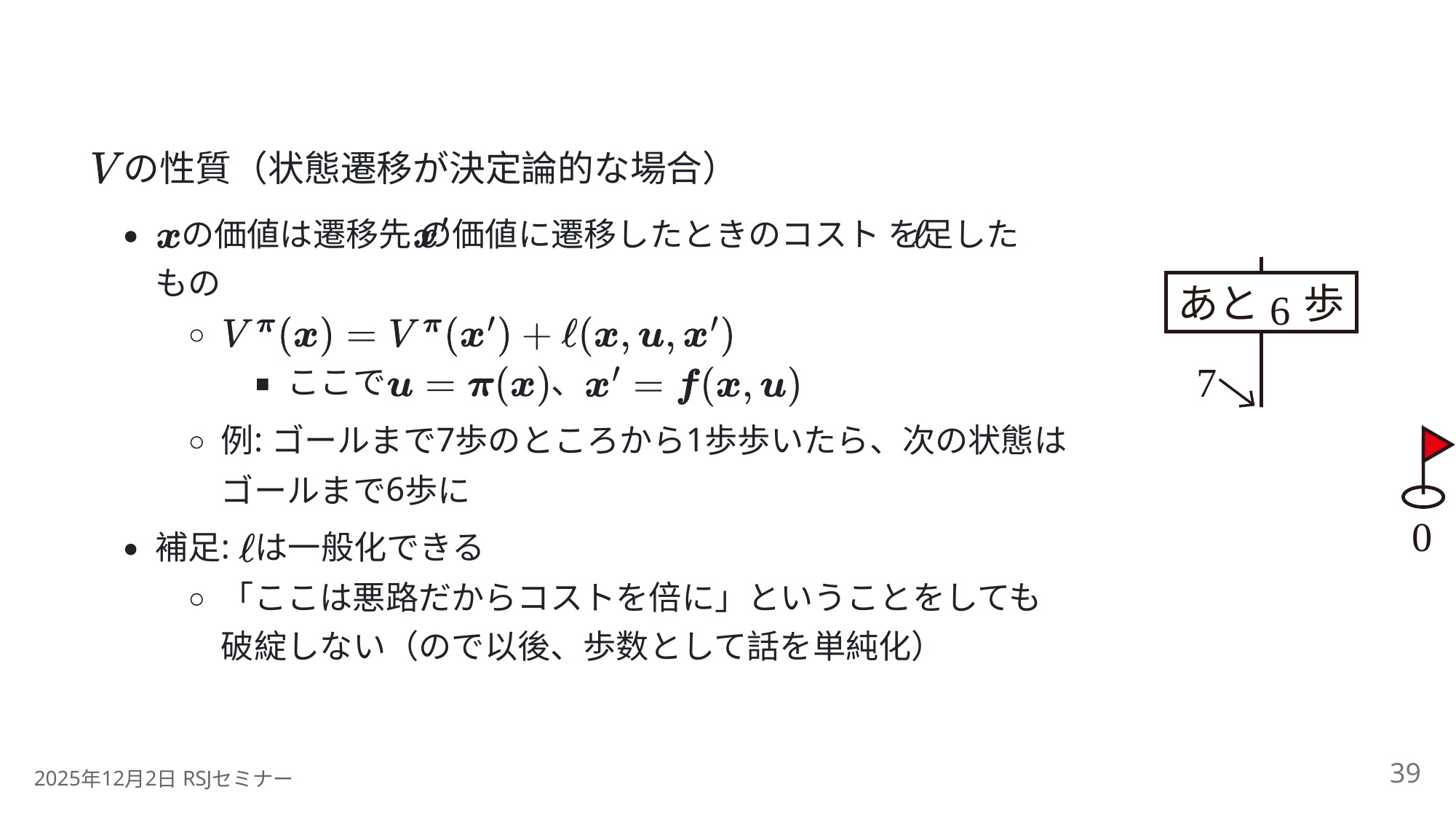

の性質（状態遷移が決定論的な場合）

の価値は遷移先 の価値に遷移したときのコスト を足した

もの

あと
歩
6

7
ここで
、

:
7
1
例
ゴールまで
歩のところから
歩歩いたら、次の状態は

6
ゴールまで
歩に

0
:
補足
は一般化できる

「ここは悪路だからコストを倍に」ということをしても

破綻しない（ので以後、歩数として話を単純化）
39
2025
12
2
 RSJ
年
月
日
セミナー